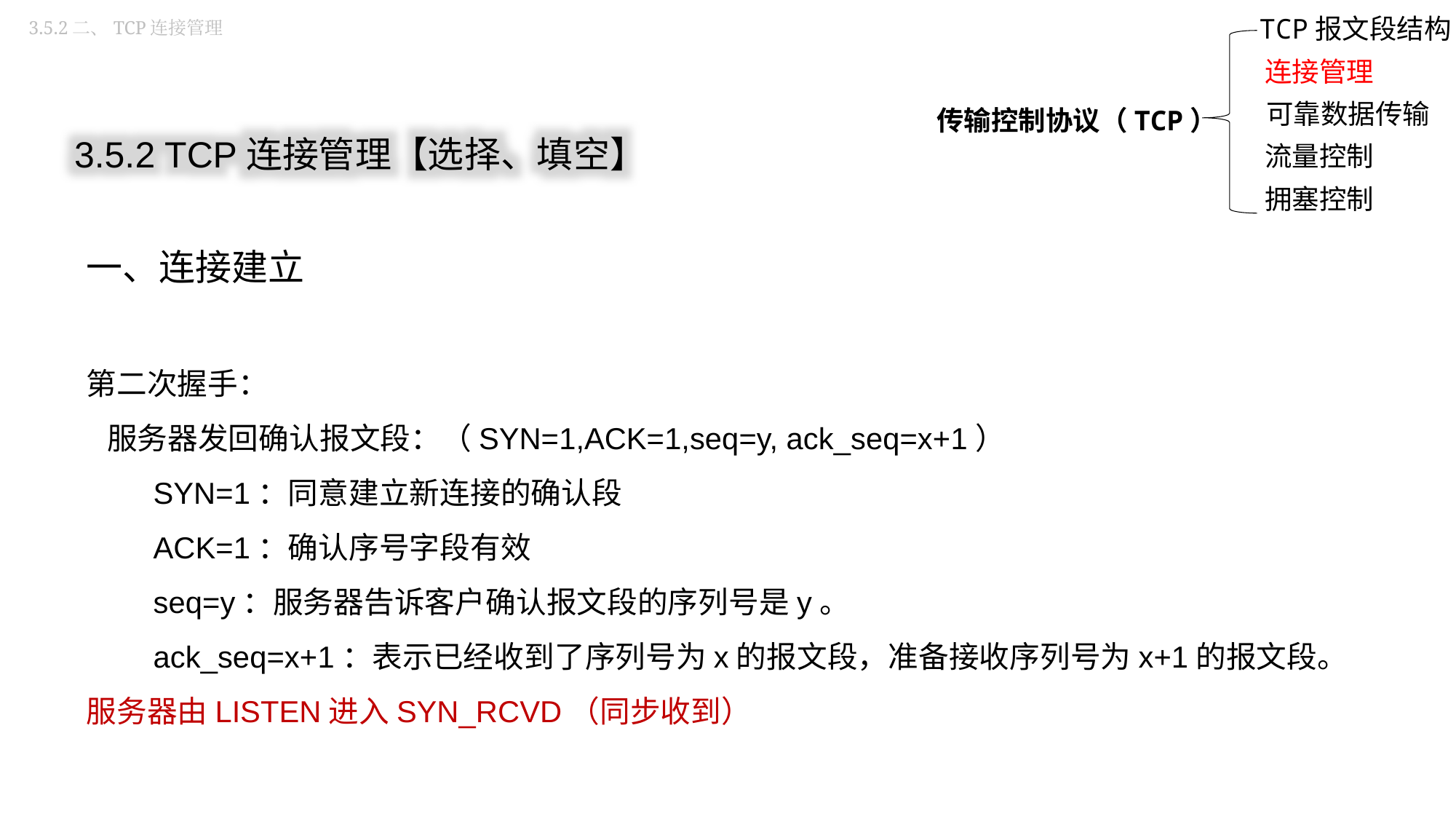

3.5.2二、TCP连接管理
TCP报文段结构

连接管理
传输控制协议（TCP）
可靠数据传输
流量控制
拥塞控制
3.5.2 TCP连接管理【选择、填空】
一、连接建立
第二次握手：
  服务器发回确认报文段：（SYN=1,ACK=1,seq=y, ack_seq=x+1）
        SYN=1：同意建立新连接的确认段
        ACK=1：确认序号字段有效
        seq=y：服务器告诉客户确认报文段的序列号是y。
        ack_seq=x+1：表示已经收到了序列号为x的报文段，准备接收序列号为x+1的报文段。
服务器由LISTEN进入SYN_RCVD（同步收到）